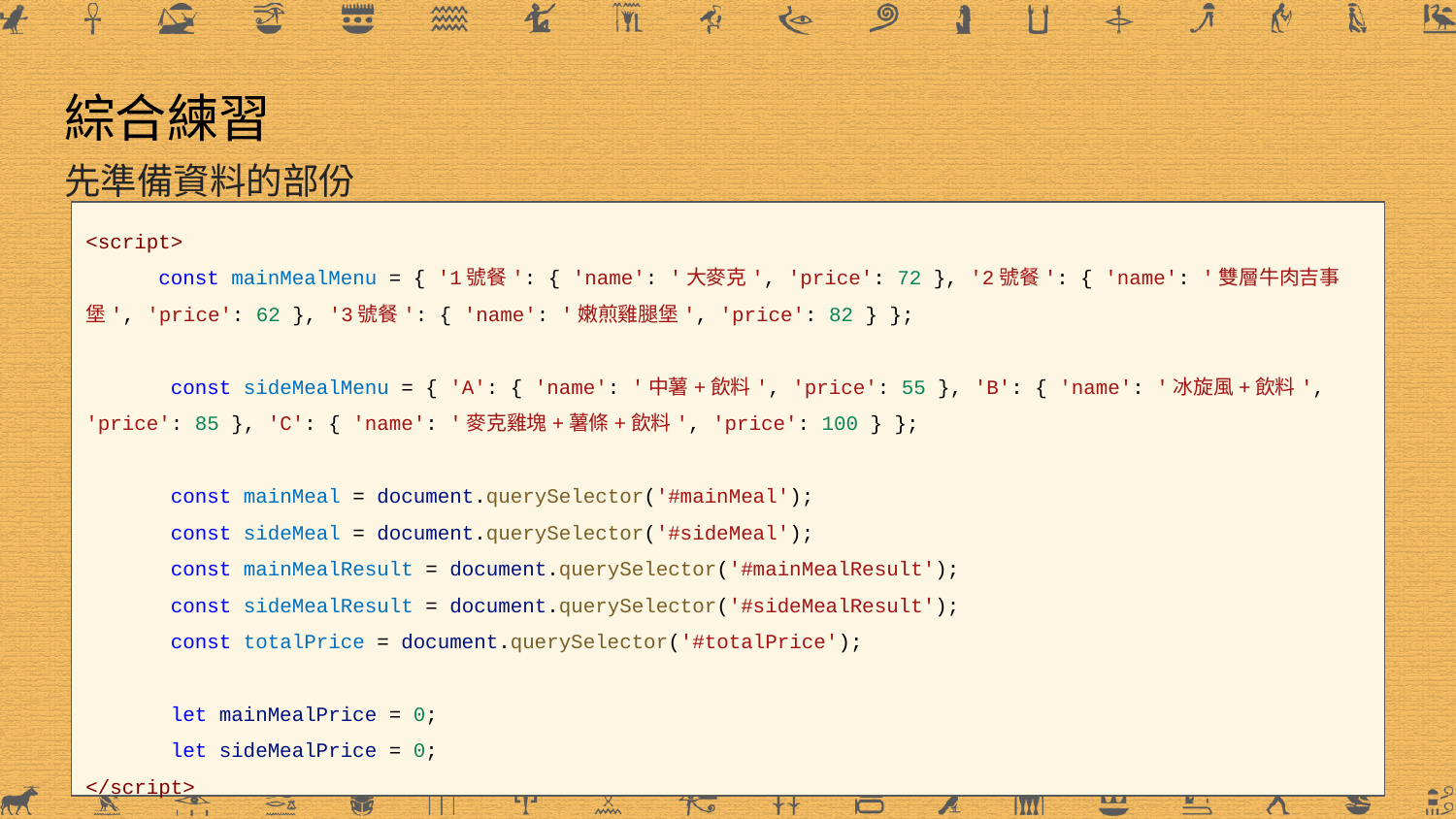

# 綜合練習
先準備資料的部份
<script>
const mainMealMenu = { '1號餐': { 'name': '大麥克', 'price': 72 }, '2號餐': { 'name': '雙層牛肉吉事堡', 'price': 62 }, '3號餐': { 'name': '嫩煎雞腿堡', 'price': 82 } };

       const sideMealMenu = { 'A': { 'name': '中薯+飲料', 'price': 55 }, 'B': { 'name': '冰旋風+飲料', 'price': 85 }, 'C': { 'name': '麥克雞塊+薯條+飲料', 'price': 100 } };

       const mainMeal = document.querySelector('#mainMeal');
       const sideMeal = document.querySelector('#sideMeal');
       const mainMealResult = document.querySelector('#mainMealResult');
       const sideMealResult = document.querySelector('#sideMealResult');
       const totalPrice = document.querySelector('#totalPrice');

       let mainMealPrice = 0;
       let sideMealPrice = 0;
</script>